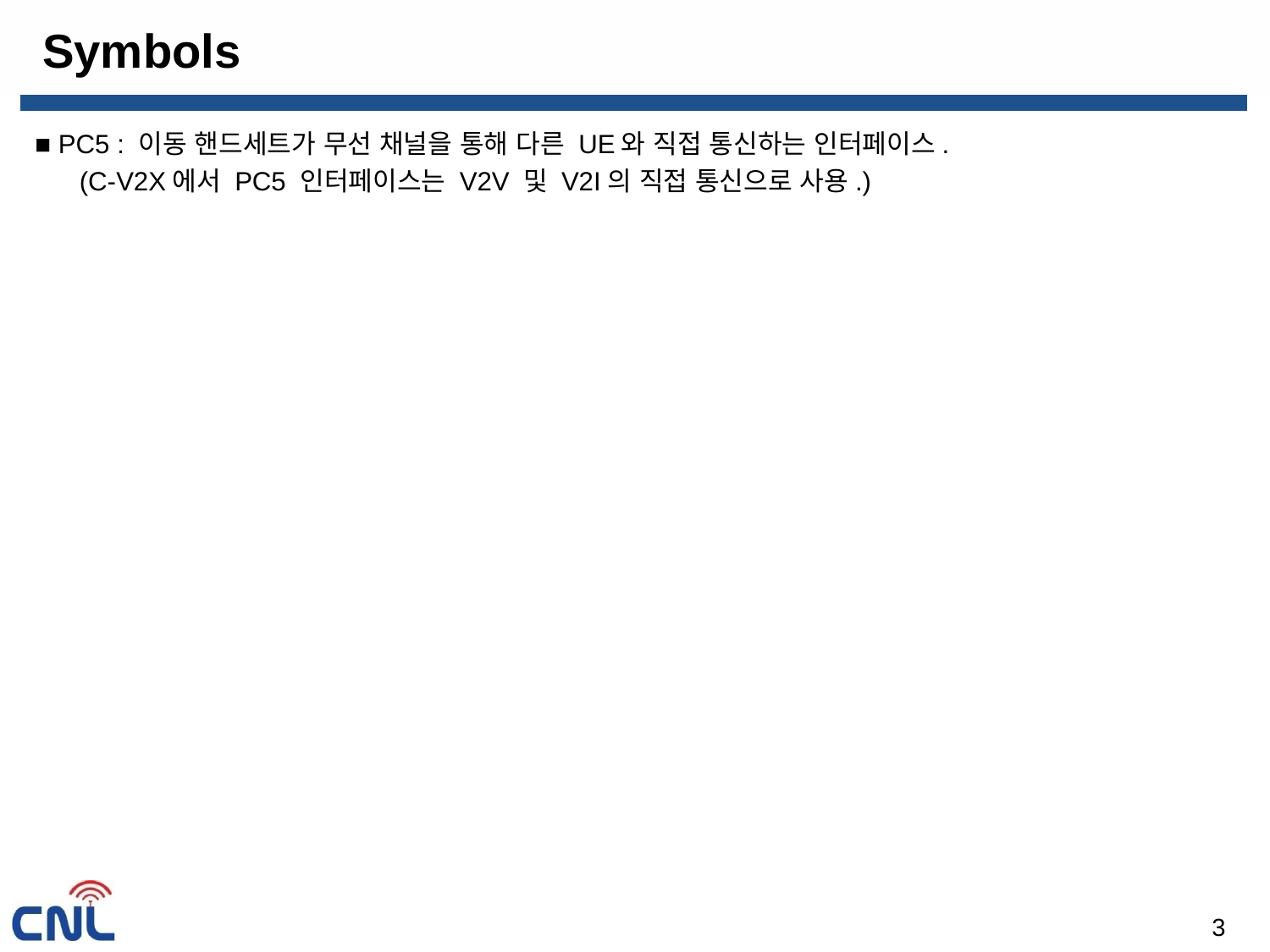

# Symbols
■ PC5 : 이동 핸드세트가 무선 채널을 통해 다른 UE와 직접 통신하는 인터페이스.
      (C-V2X에서 PC5 인터페이스는 V2V 및 V2I의 직접 통신으로 사용.)

3